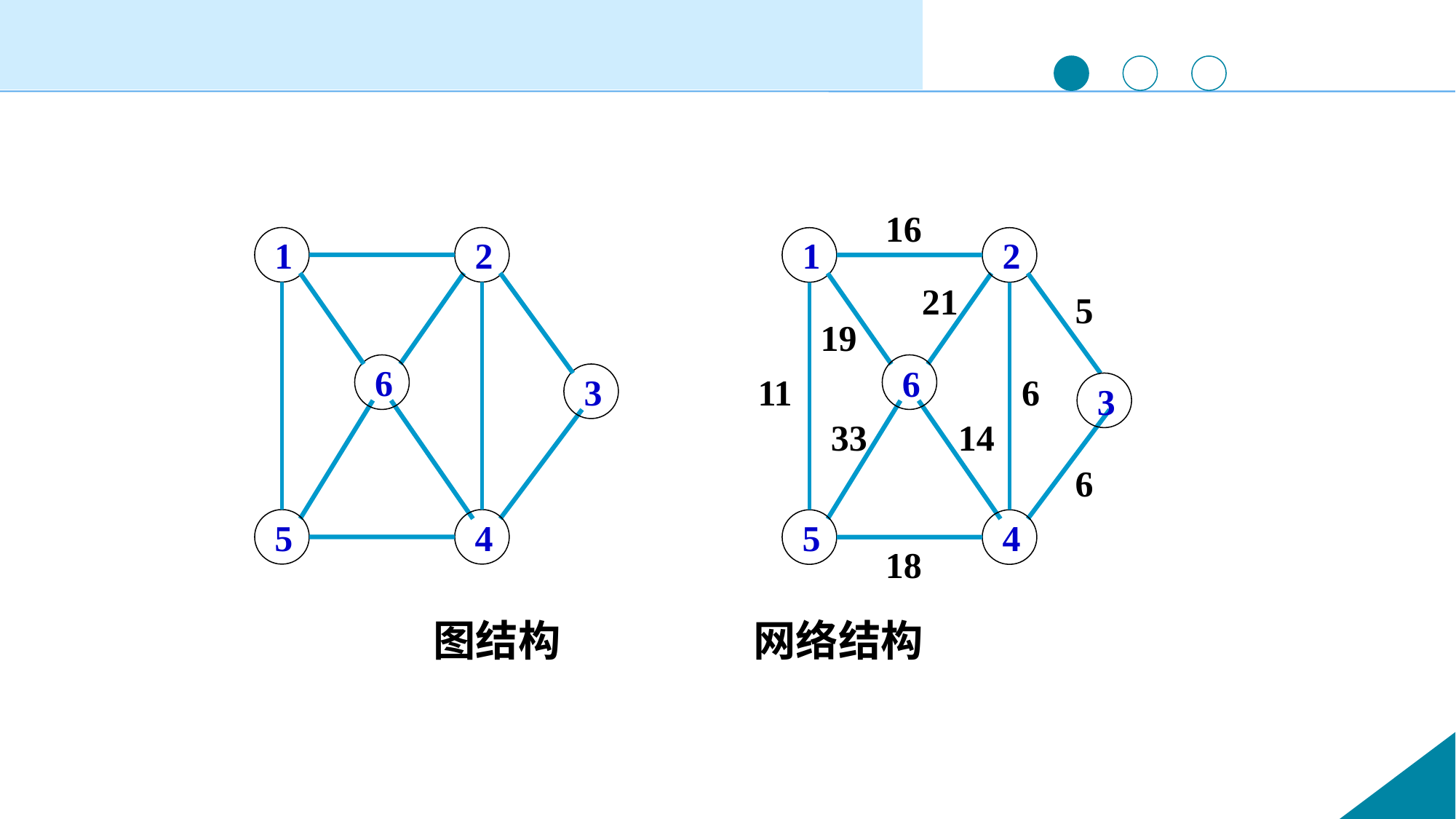

#

16
1
2

1
2

21

5

19

6
6

3
11
6

3

33
14

6

5
4

5
4

18

图结构                    网络结构